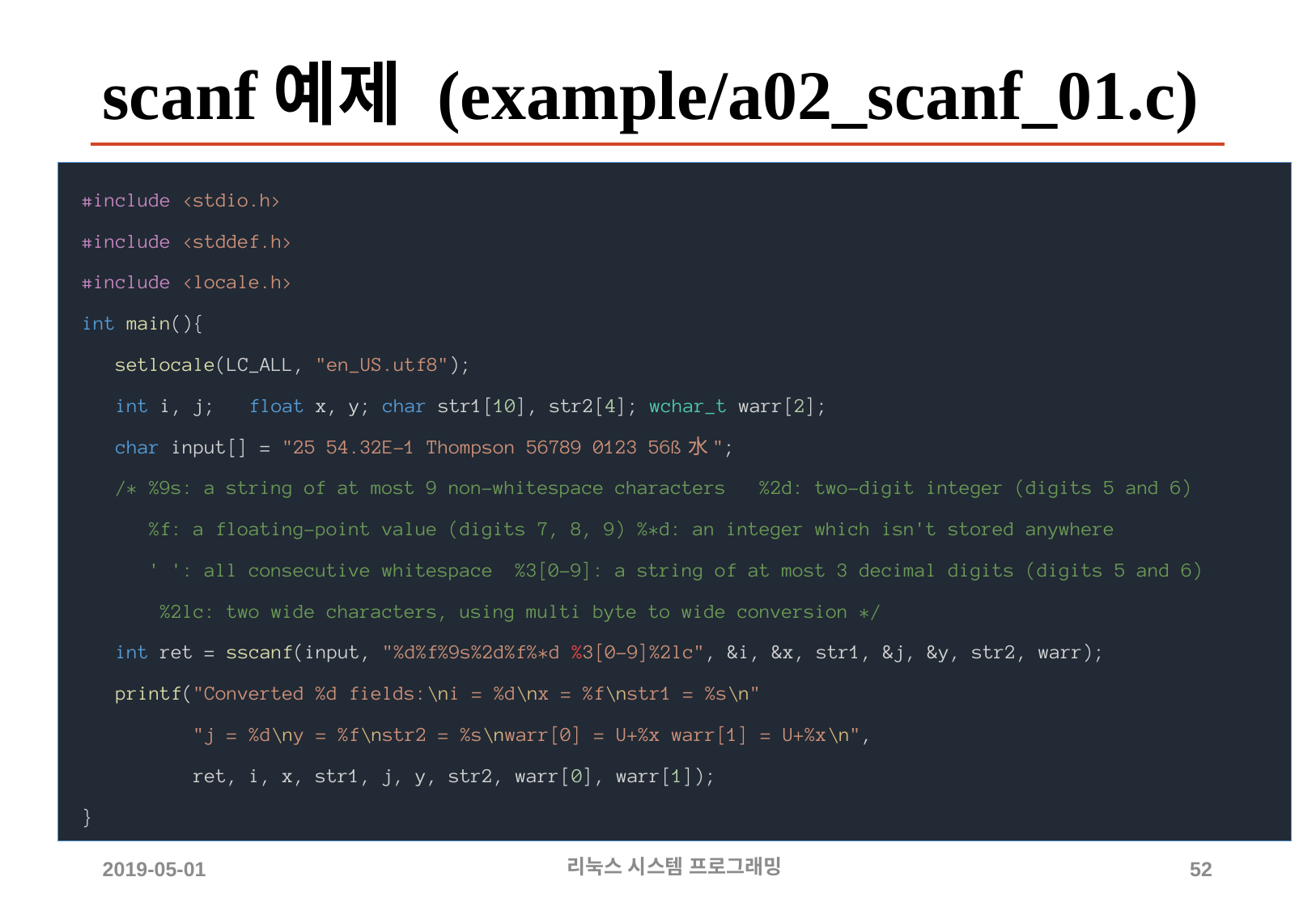

# scanf예제 (example/a02_scanf_01.c)
#include <stdio.h>
#include <stddef.h>
#include <locale.h>
int main(){
   setlocale(LC_ALL, "en_US.utf8");
   int i, j;   float x, y; char str1[10], str2[4]; wchar_t warr[2];
   char input[] = "25 54.32E-1 Thompson 56789 0123 56ß水";
   /* %9s: a string of at most 9 non-whitespace characters   %2d: two-digit integer (digits 5 and 6)
      %f: a floating-point value (digits 7, 8, 9) %*d: an integer which isn't stored anywhere
      ' ': all consecutive whitespace  %3[0-9]: a string of at most 3 decimal digits (digits 5 and 6)
       %2lc: two wide characters, using multi byte to wide conversion */
   int ret = sscanf(input, "%d%f%9s%2d%f%*d %3[0-9]%2lc", &i, &x, str1, &j, &y, str2, warr);
   printf("Converted %d fields:\ni = %d\nx = %f\nstr1 = %s\n"
          "j = %d\ny = %f\nstr2 = %s\nwarr[0] = U+%x warr[1] = U+%x\n",
          ret, i, x, str1, j, y, str2, warr[0], warr[1]);
}
2019-05-01
리눅스 시스템 프로그래밍
52